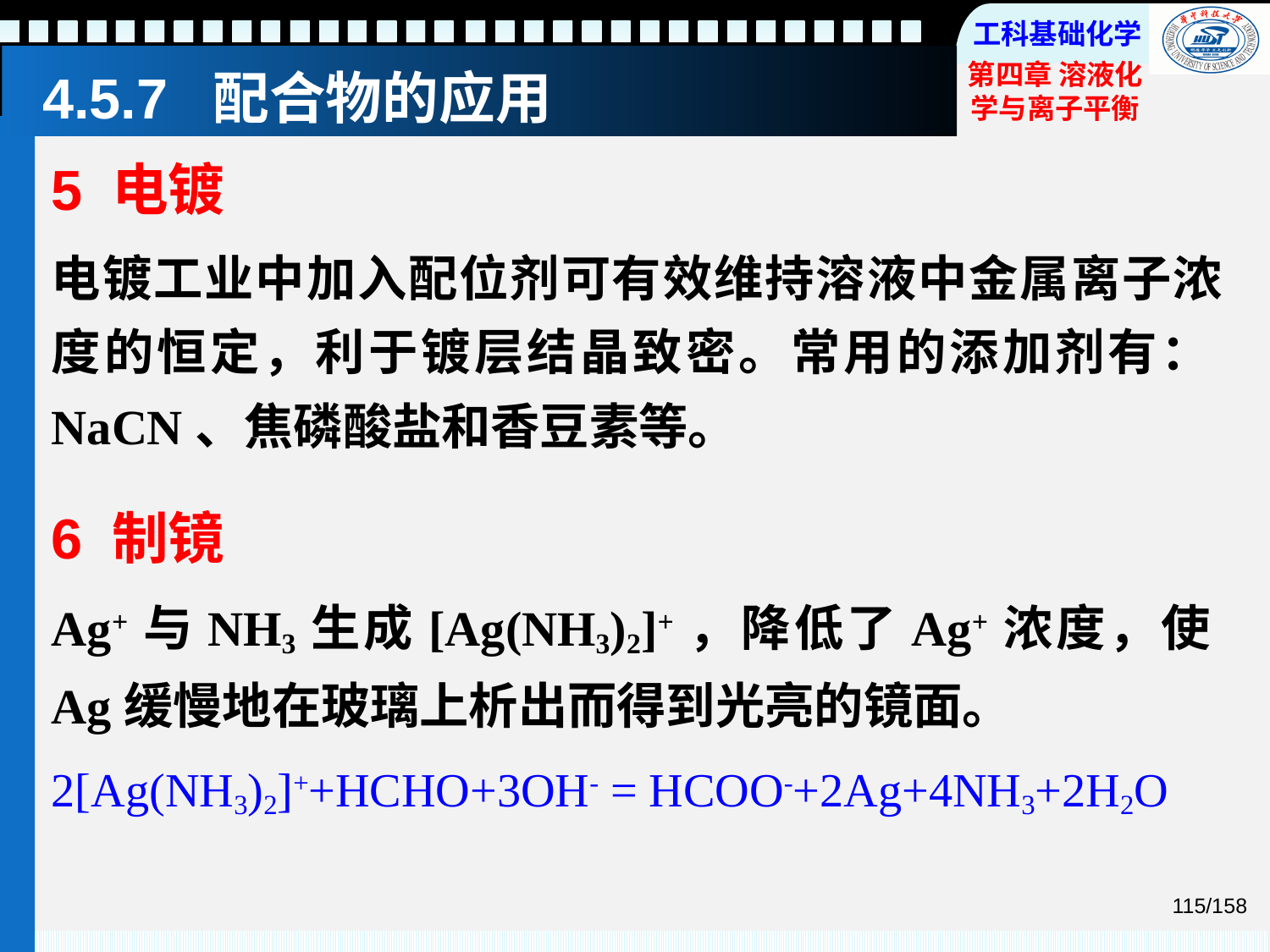

# 4.5.7  配合物的应用
5 电镀
电镀工业中加入配位剂可有效维持溶液中金属离子浓度的恒定，利于镀层结晶致密。常用的添加剂有：NaCN、焦磷酸盐和香豆素等。
6 制镜
Ag+与NH3生成[Ag(NH3)2]+，降低了Ag+浓度，使Ag缓慢地在玻璃上析出而得到光亮的镜面。
2[Ag(NH3)2]++HCHO+3OH- = HCOO-+2Ag+4NH3+2H2O